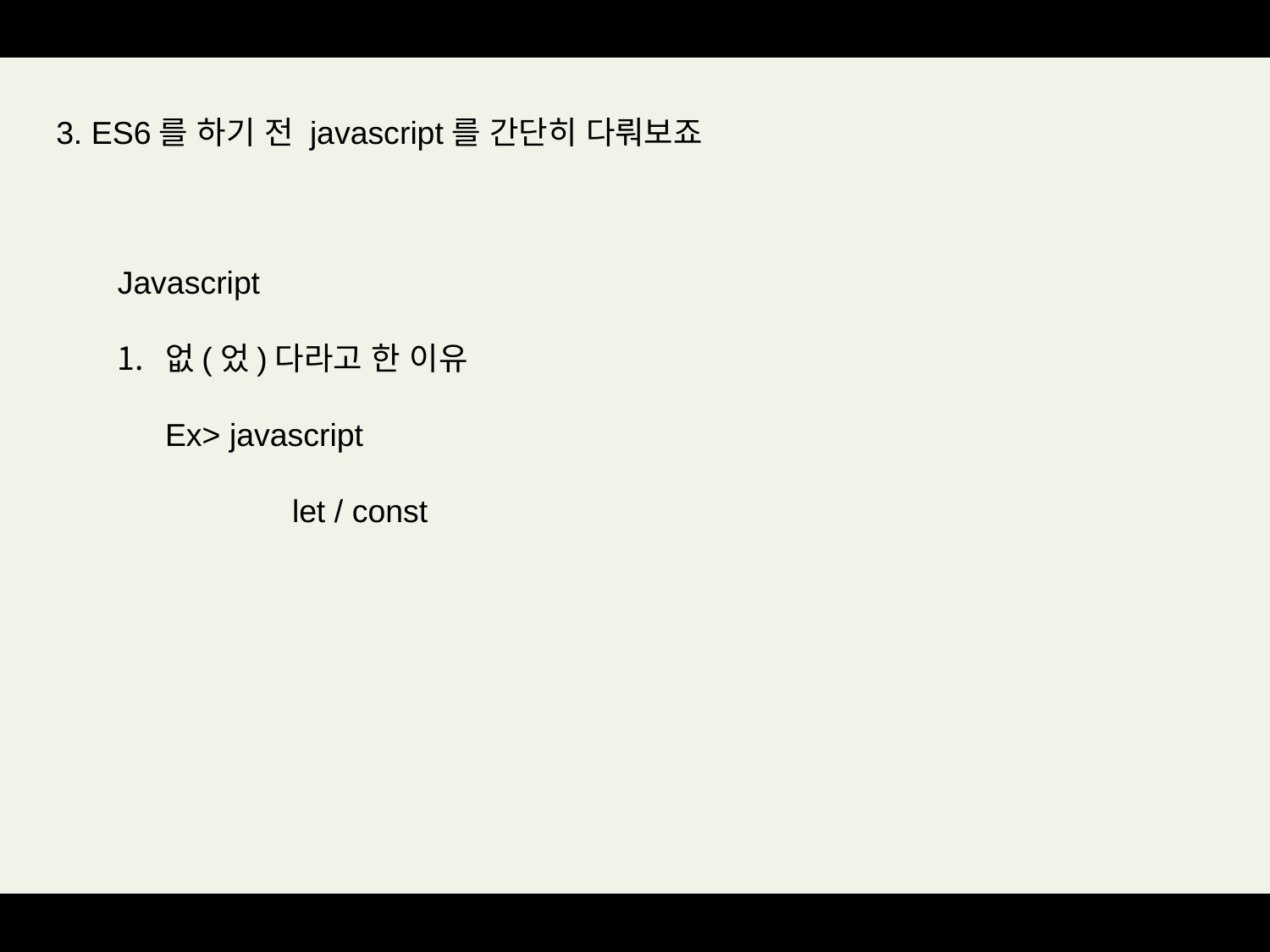

3. ES6를 하기 전 javascript를 간단히 다뤄보죠
Javascript

없(었)다라고 한 이유
Ex> javascript
	let / const